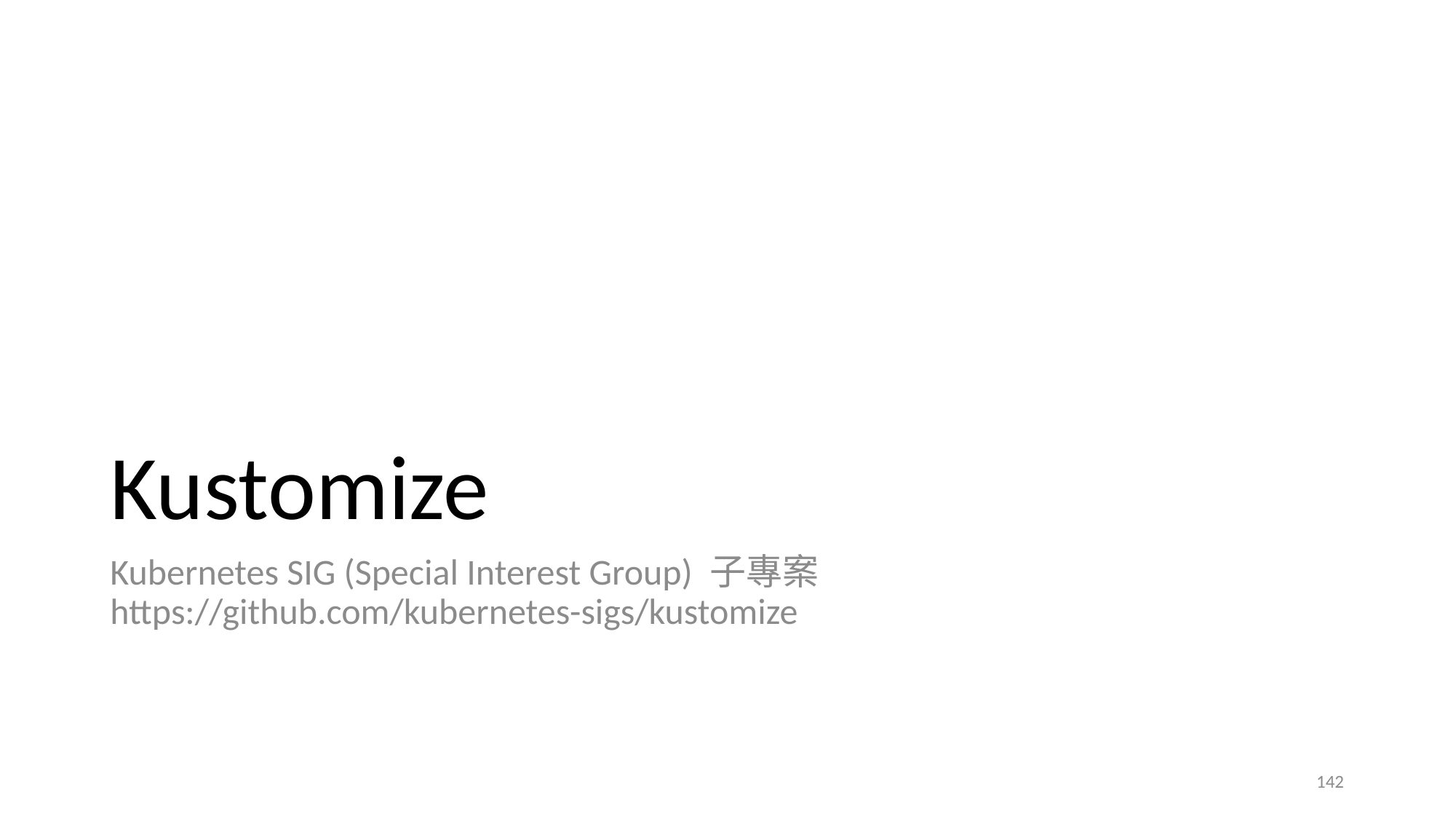

# Kustomize
Kubernetes SIG (Special Interest Group) 子專案
https://github.com/kubernetes-sigs/kustomize
142